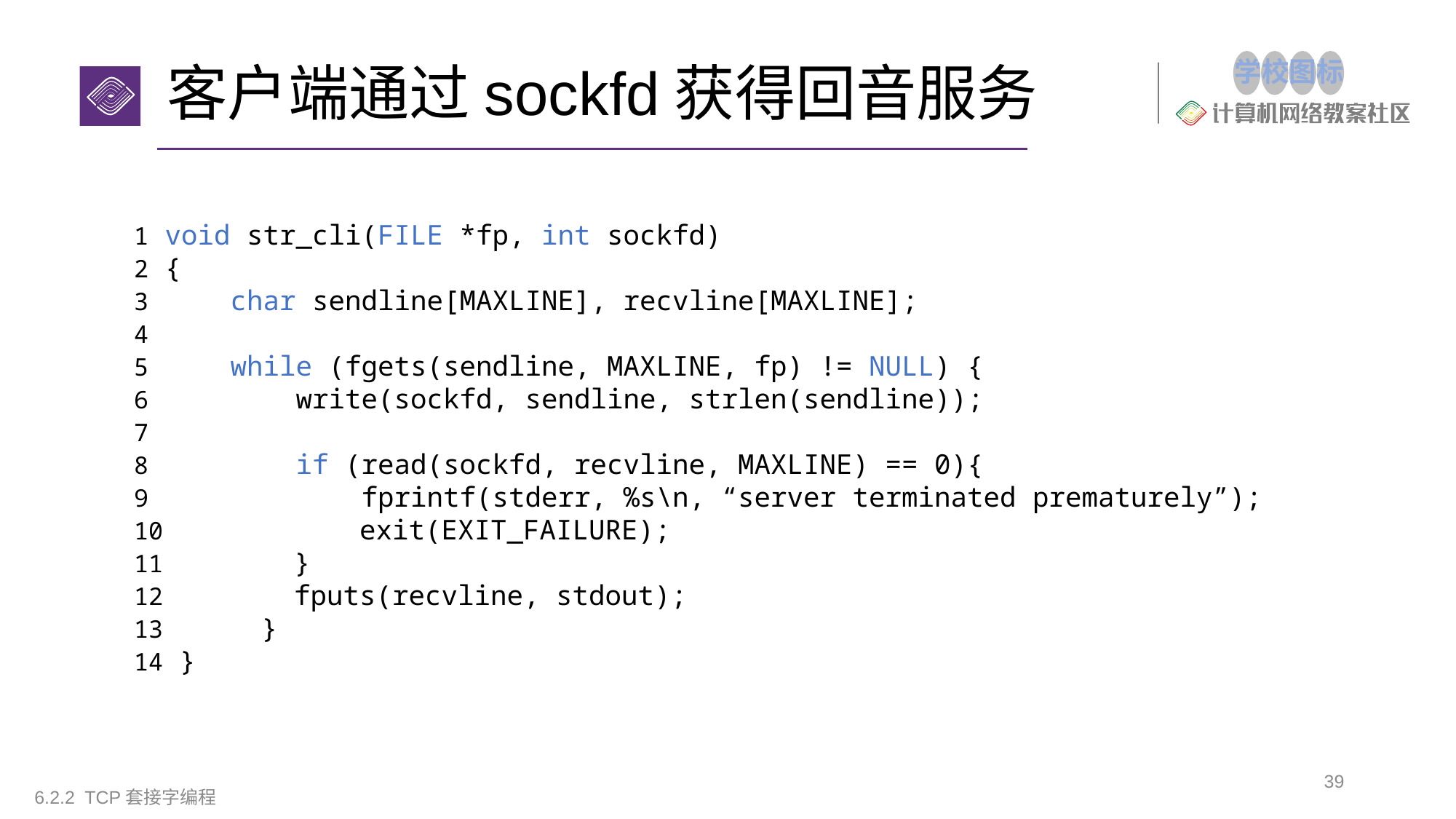

# 客户端通过sockfd获得回音服务
1 void str_cli(FILE *fp, int sockfd)
2 {
3     char sendline[MAXLINE], recvline[MAXLINE];
4
5     while (fgets(sendline, MAXLINE, fp) != NULL) {
6         write(sockfd, sendline, strlen(sendline));
7
8         if (read(sockfd, recvline, MAXLINE) == 0){
9             fprintf(stderr, %s\n, “server terminated prematurely”);
10            exit(EXIT_FAILURE);
11        }
12        fputs(recvline, stdout);
13      }
14 }
39
6.2.2  TCP套接字编程